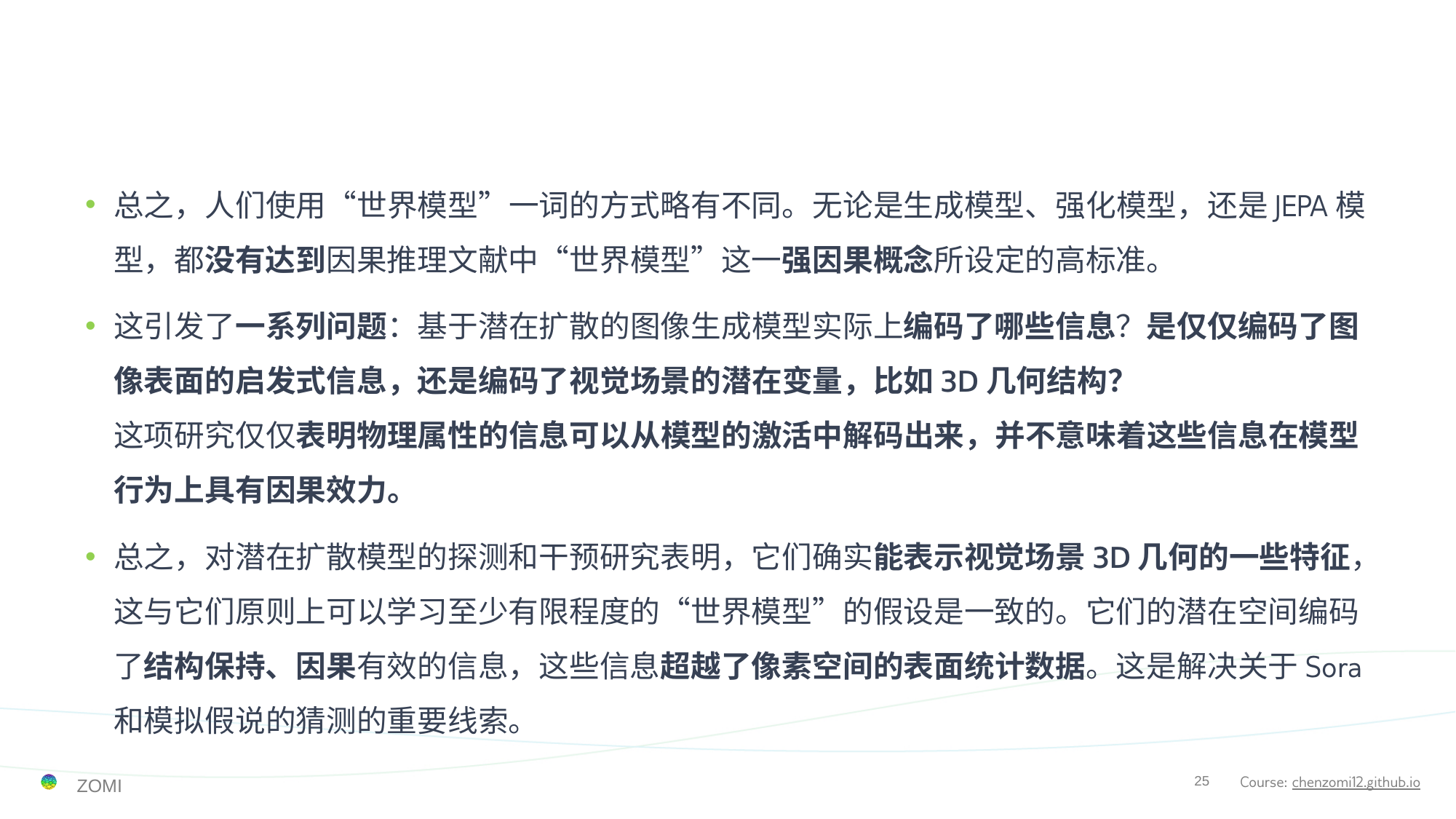

#
总之，人们使用“世界模型”一词的方式略有不同。无论是生成模型、强化模型，还是JEPA模型，都没有达到因果推理文献中“世界模型”这一强因果概念所设定的高标准。
这引发了一系列问题：基于潜在扩散的图像生成模型实际上编码了哪些信息？是仅仅编码了图像表面的启发式信息，还是编码了视觉场景的潜在变量，比如3D几何结构？
这项研究仅仅表明物理属性的信息可以从模型的激活中解码出来，并不意味着这些信息在模型行为上具有因果效力。
总之，对潜在扩散模型的探测和干预研究表明，它们确实能表示视觉场景3D几何的一些特征，这与它们原则上可以学习至少有限程度的“世界模型”的假设是一致的。它们的潜在空间编码了结构保持、因果有效的信息，这些信息超越了像素空间的表面统计数据。这是解决关于Sora和模拟假说的猜测的重要线索。